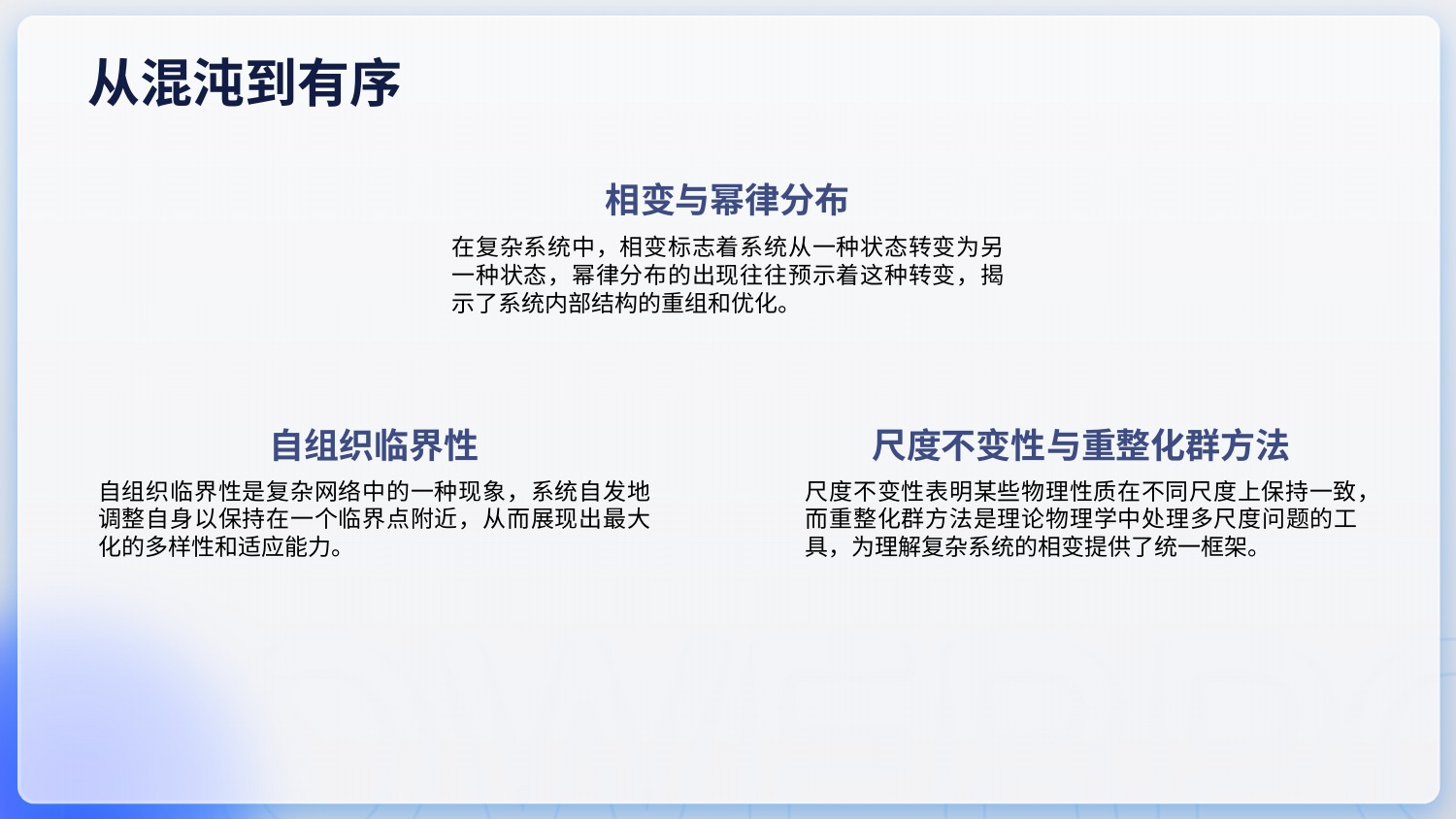

从混沌到有序
相变与幂律分布
在复杂系统中，相变标志着系统从一种状态转变为另一种状态，幂律分布的出现往往预示着这种转变，揭示了系统内部结构的重组和优化。
自组织临界性
尺度不变性与重整化群方法
自组织临界性是复杂网络中的一种现象，系统自发地调整自身以保持在一个临界点附近，从而展现出最大化的多样性和适应能力。
尺度不变性表明某些物理性质在不同尺度上保持一致，而重整化群方法是理论物理学中处理多尺度问题的工具，为理解复杂系统的相变提供了统一框架。